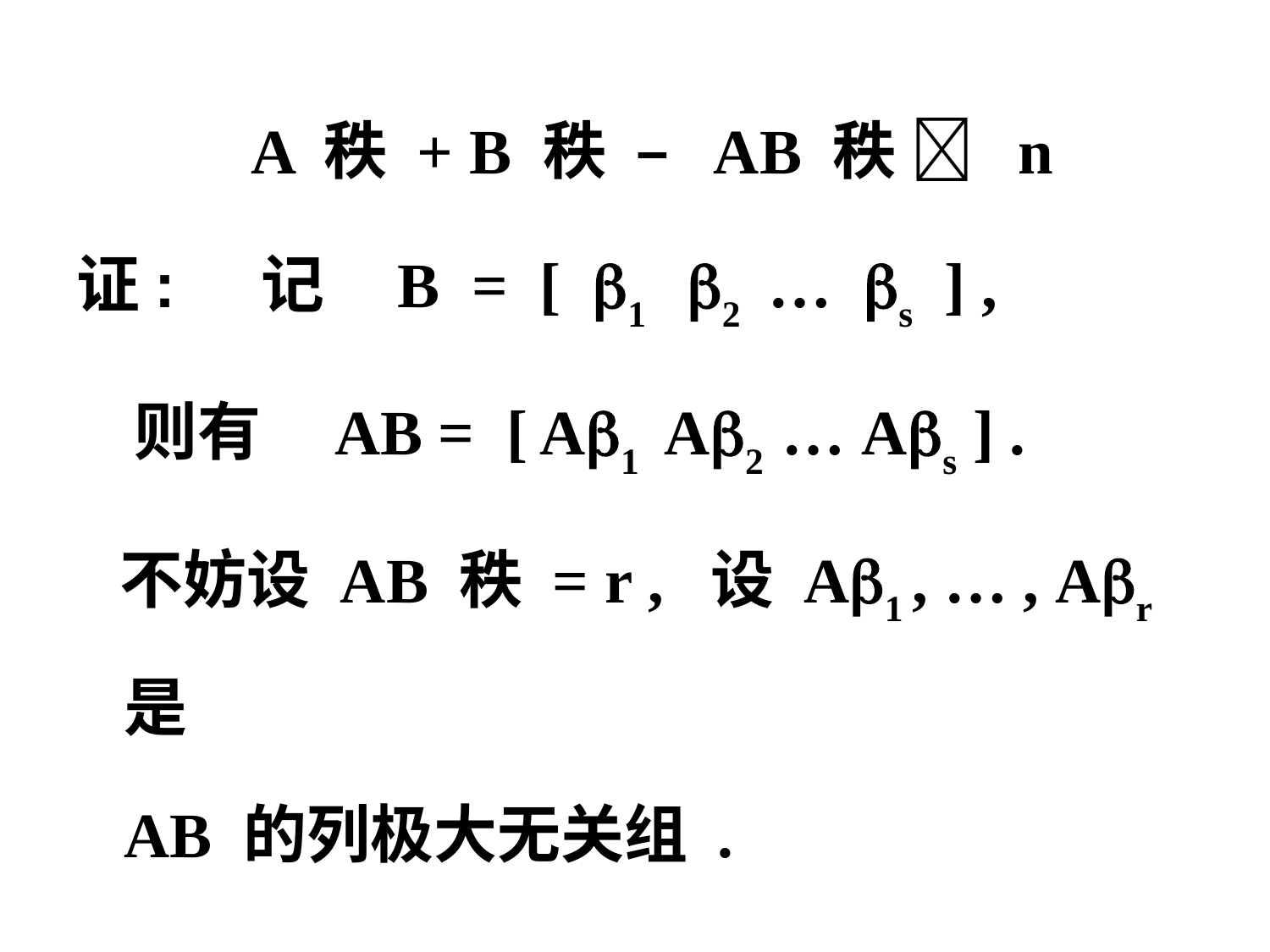

A 秩 + B 秩  –  AB 秩 ≤  n
证:    记    B  =  [  β1   β2   …  βs  ] ,
   则有    AB =  [ Aβ1  Aβ2  … Aβs ] .
  不妨设 AB 秩 = r ,  设 Aβ1 , … , Aβr 是
   AB 的列极大无关组 .